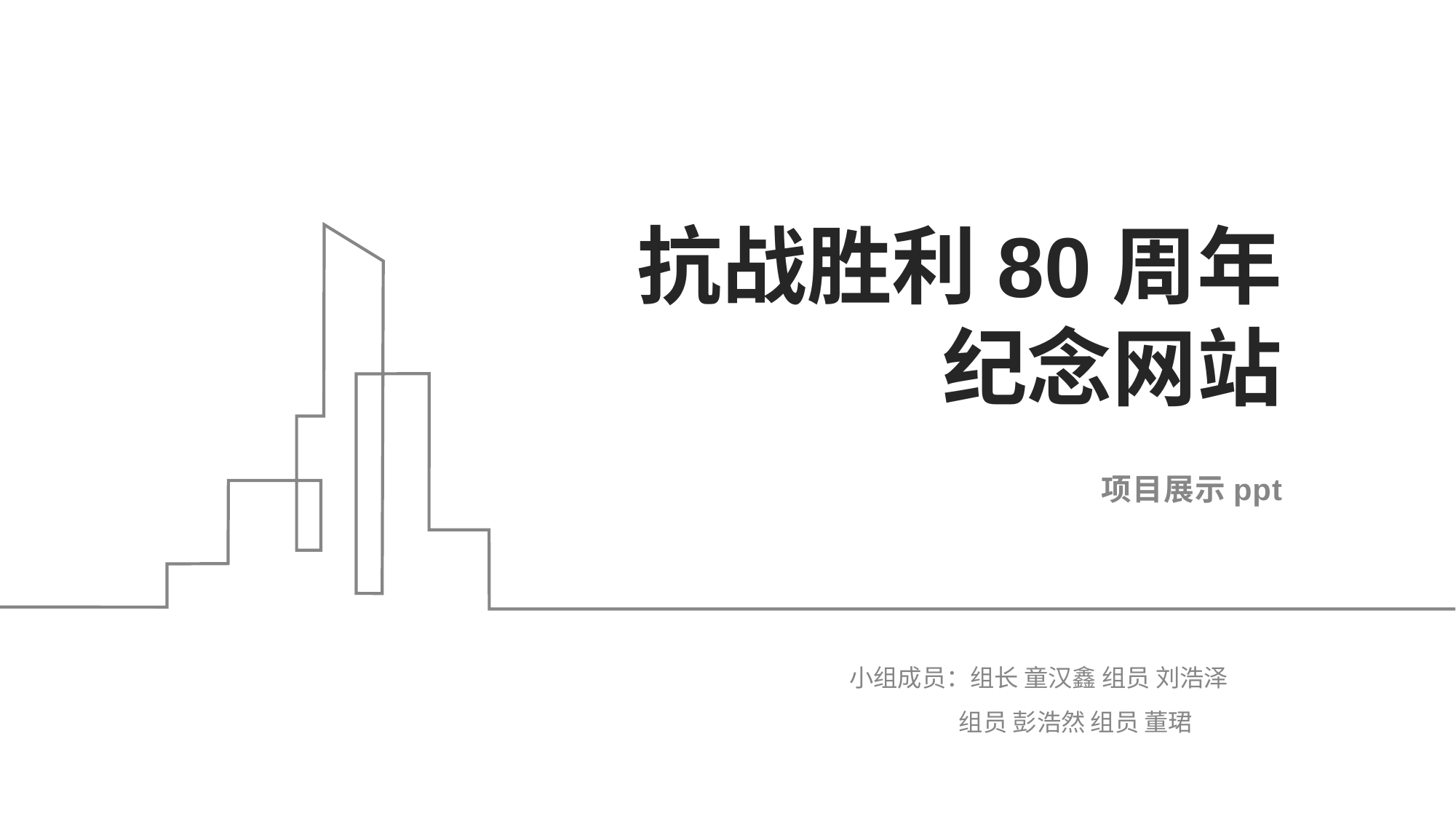

# 抗战胜利80周年纪念⽹站
项目展示ppt
小组成员：组长 童汉鑫 组员 刘浩泽
         组员 彭浩然 组员 董珺